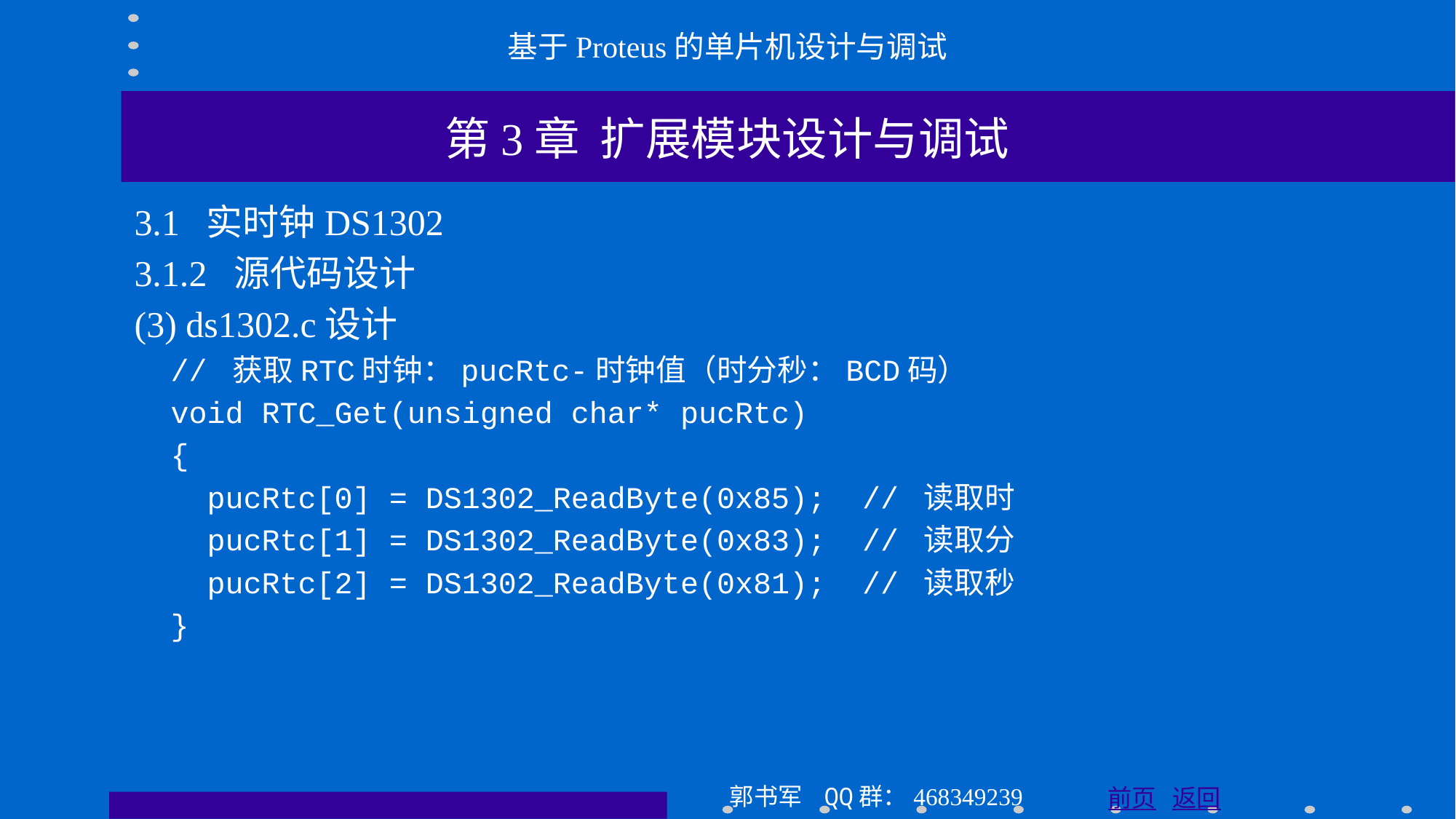

基于Proteus的单片机设计与调试
第3章  扩展模块设计与调试
3.1  实时钟DS1302
3.1.2  源代码设计
(3) ds1302.c设计
  // 获取RTC时钟：pucRtc-时钟值（时分秒：BCD码）
  void RTC_Get(unsigned char* pucRtc)
  {
    pucRtc[0] = DS1302_ReadByte(0x85);  // 读取时
    pucRtc[1] = DS1302_ReadByte(0x83);  // 读取分
    pucRtc[2] = DS1302_ReadByte(0x81);  // 读取秒
  }

郭书军   QQ群：468349239
前页   返回